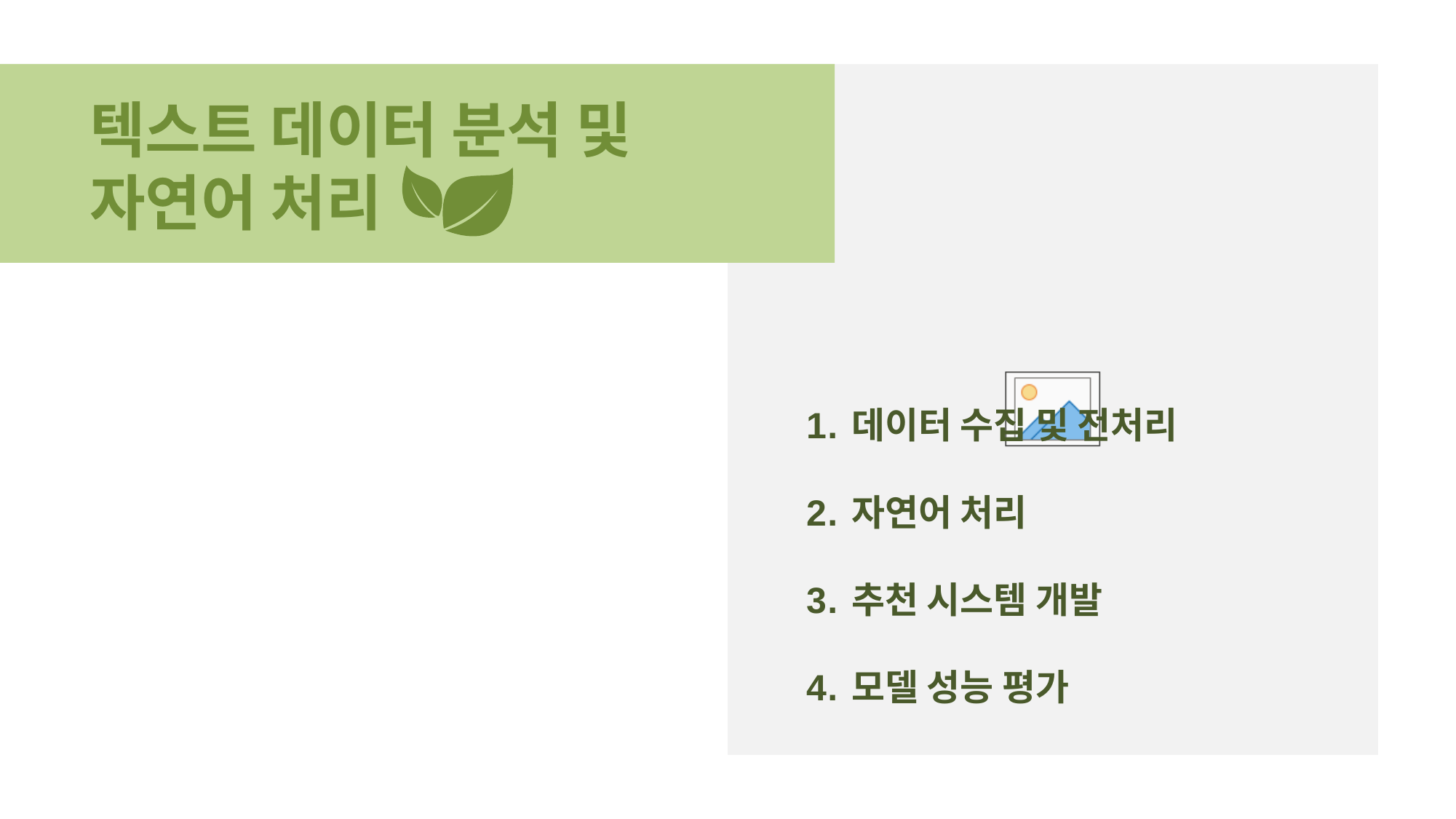

텍스트 데이터 분석 및
자연어 처리

데이터 수집 및 전처리
자연어 처리
추천 시스템 개발
모델 성능 평가